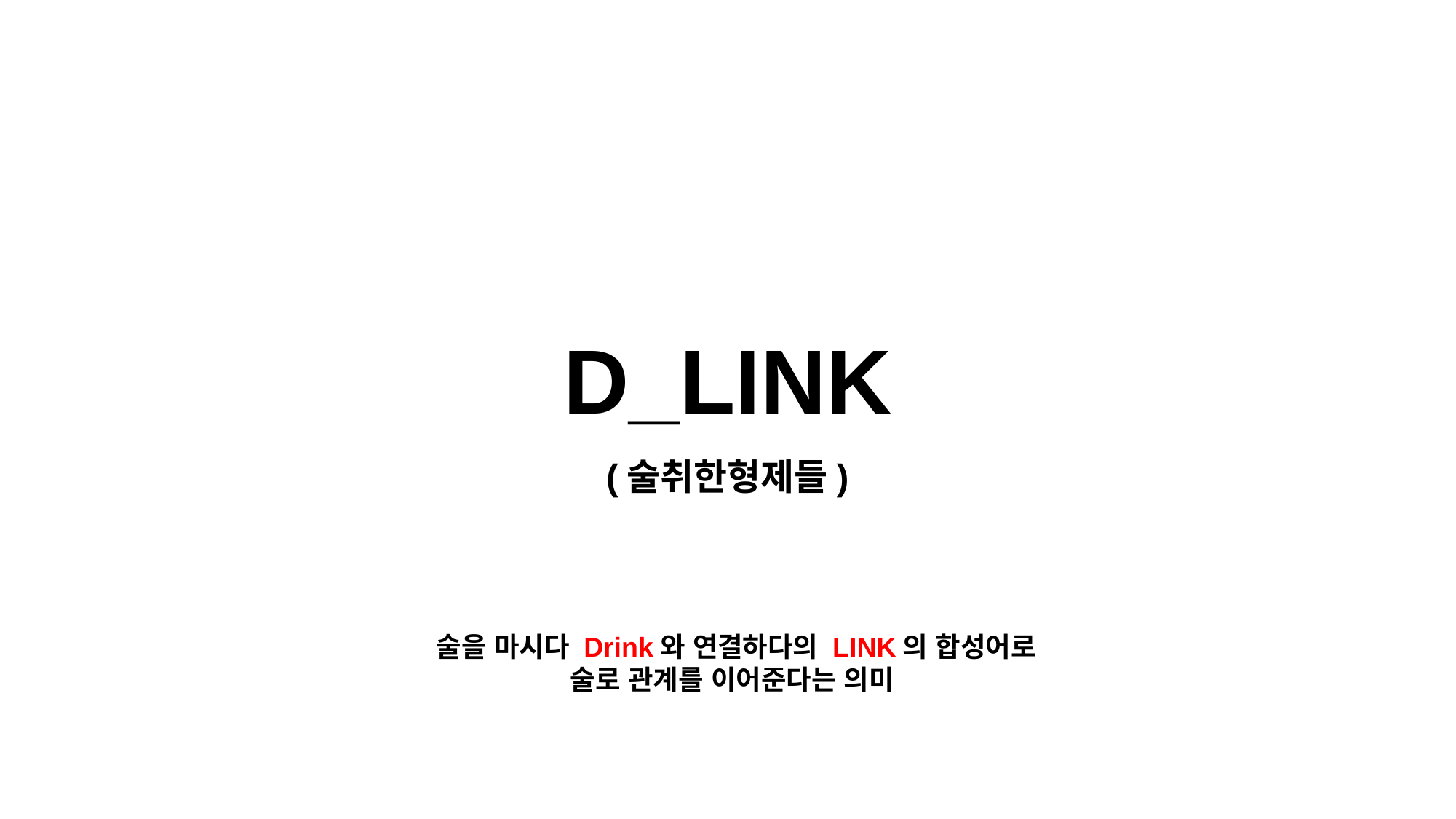

D_LINK
(술취한형제들)
술을 마시다 Drink와 연결하다의 LINK의 합성어로
술로 관계를 이어준다는 의미